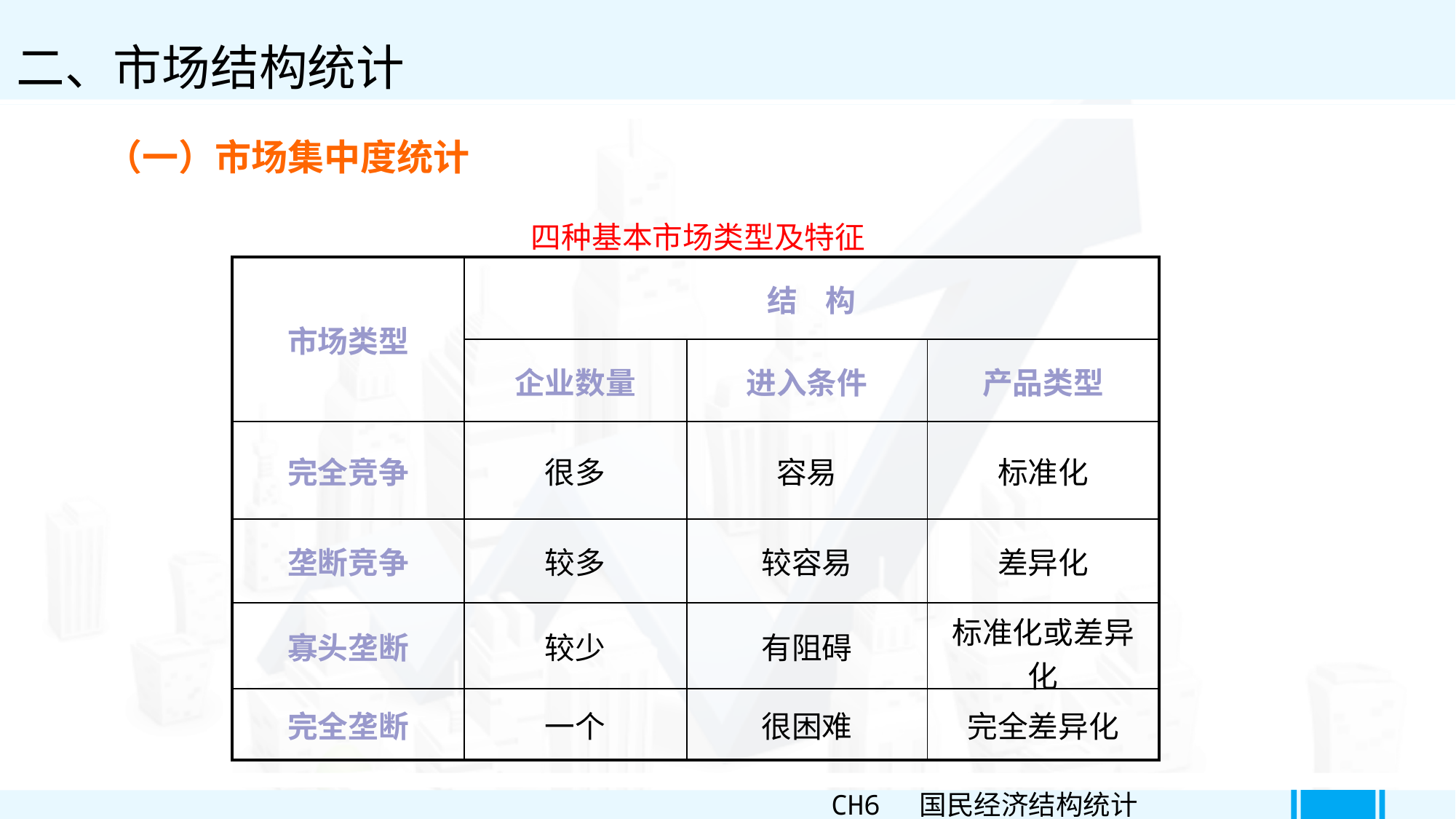

二、市场结构统计
（一）市场集中度统计
四种基本市场类型及特征
| 市场类型 | 结 构 |  |  |
| --- | --- | --- | --- |
|  | 企业数量 | 进入条件 | 产品类型 |
| 完全竞争 | 很多 | 容易 | 标准化 |
| 垄断竞争 | 较多 | 较容易 | 差异化 |
| 寡头垄断 | 较少 | 有阻碍 | 标准化或差异化 |
| 完全垄断 | 一个 | 很困难 | 完全差异化 |
CH6  国民经济结构统计
13